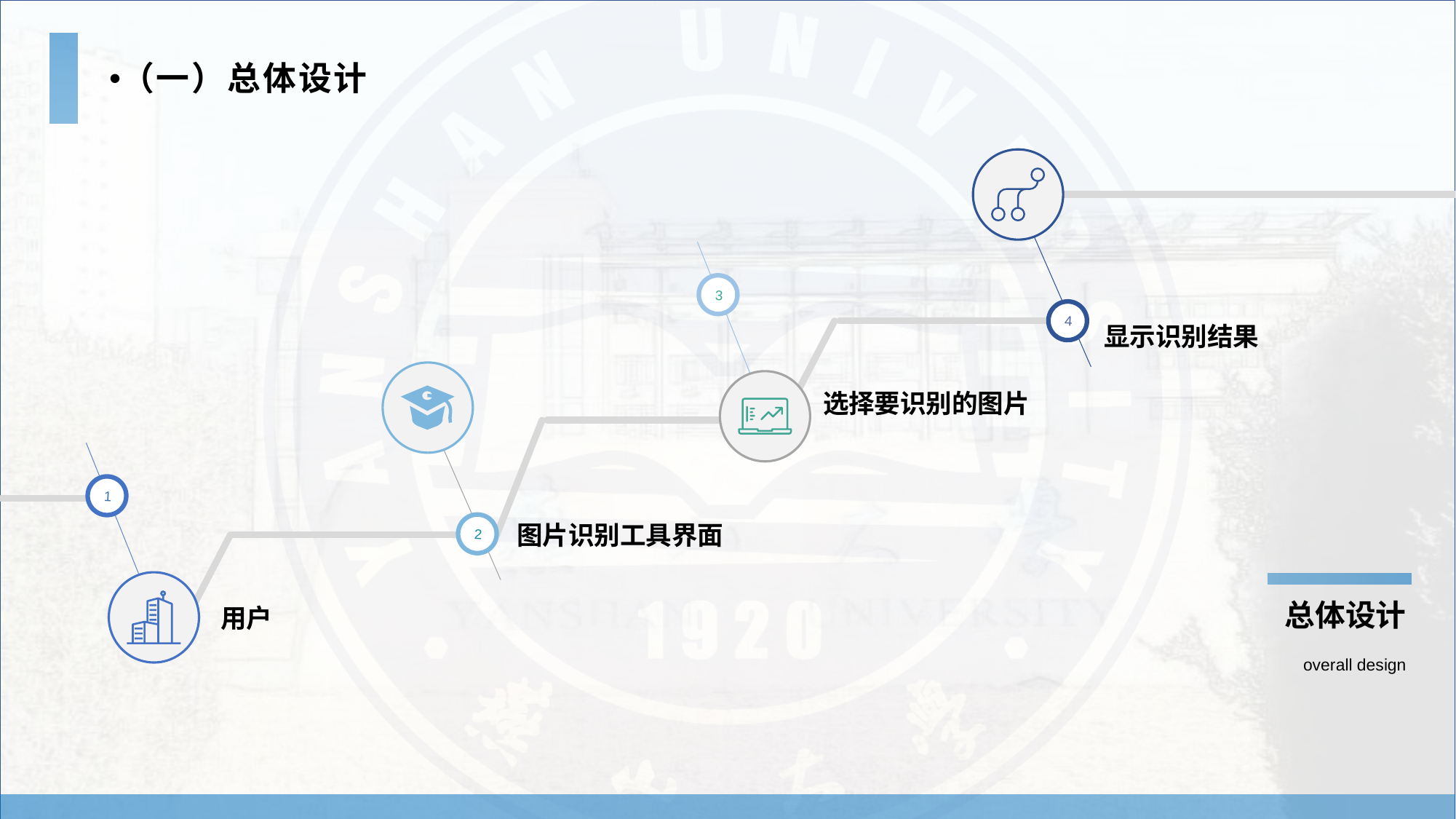

（一）总体设计

3
4
显示识别结果

选择要识别的图片

1
图片识别工具界面
2

总体设计
overall design

用户